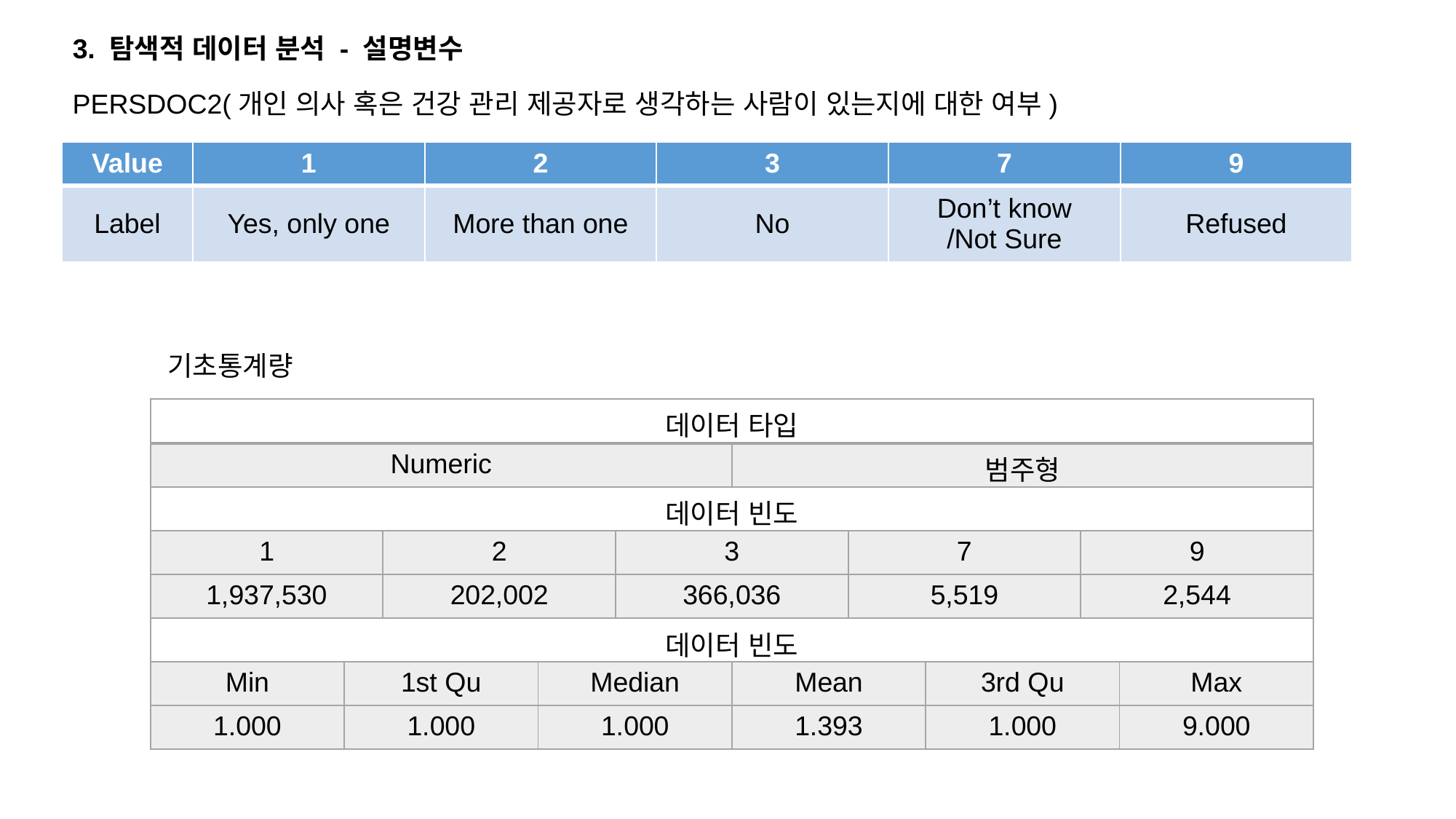

3. 탐색적 데이터 분석 - 설명변수
PERSDOC2(개인 의사 혹은 건강 관리 제공자로 생각하는 사람이 있는지에 대한 여부)
| Value | 1 | 2 | 3 | 7 | 9 |
| --- | --- | --- | --- | --- | --- |
| Label | Yes, only one | More than one | No | Don’t know /Not Sure | Refused |
기초통계량
| 데이터 타입 |  |  |  |  |  |  |  |  |  |
| --- | --- | --- | --- | --- | --- | --- | --- | --- | --- |
| Numeric |  |  |  |  | 범주형 |  |  |  |  |
| 데이터 빈도 |  |  |  |  |  |  |  |  |  |
| 1 |  | 2 |  | 3 |  | 7 |  | 9 |  |
| 1,937,530 |  | 202,002 |  | 366,036 |  | 5,519 |  | 2,544 |  |
| 데이터 빈도 |  |  |  |  |  |  |  |  |  |
| Min | 1st Qu |  | Median |  | Mean |  | 3rd Qu |  | Max |
| 1.000 | 1.000 |  | 1.000 |  | 1.393 |  | 1.000 |  | 9.000 |